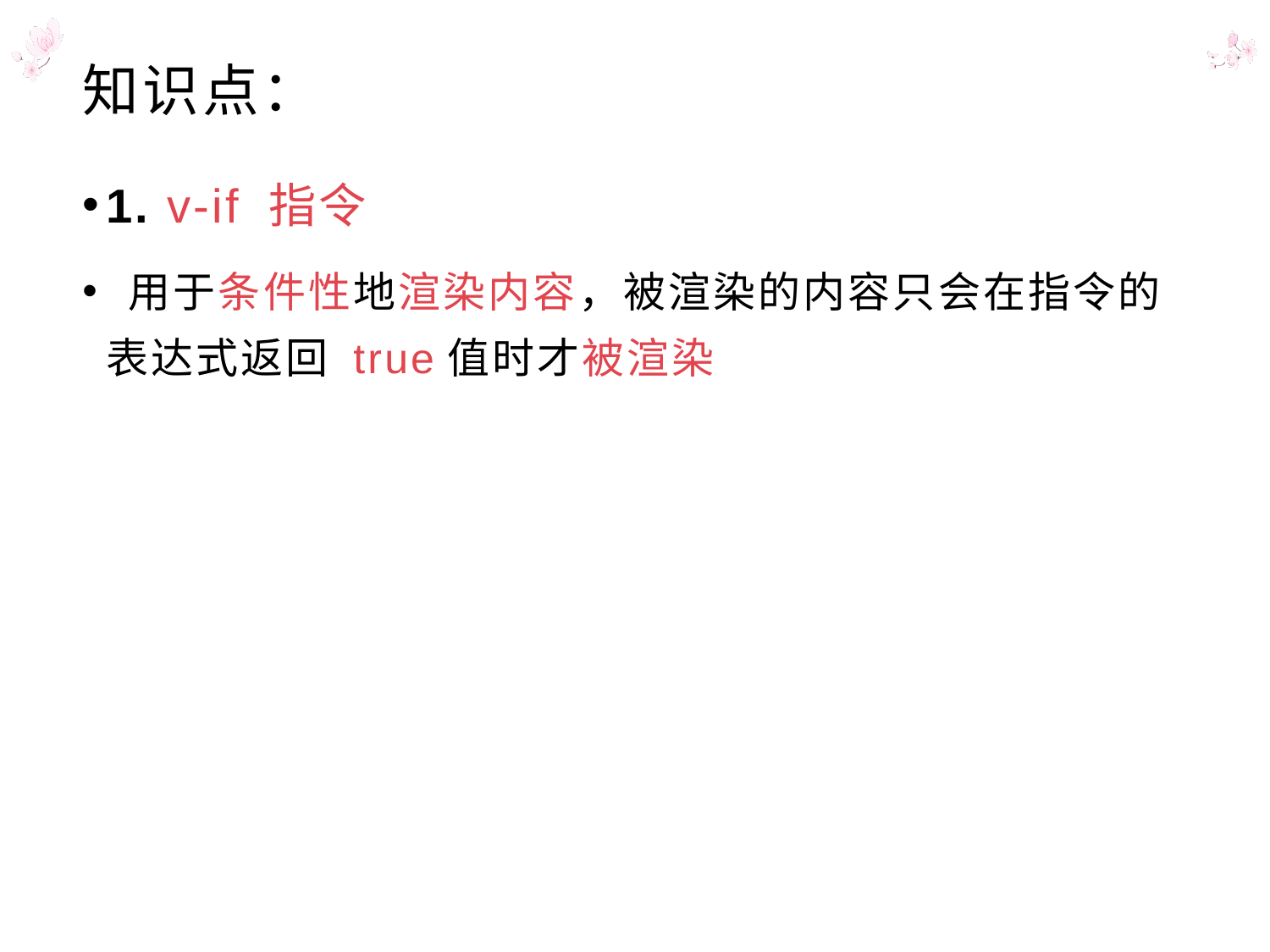

# 知识点：
1. v-if 指令
 用于条件性地渲染内容，被渲染的内容只会在指令的表达式返回 true值时才被渲染